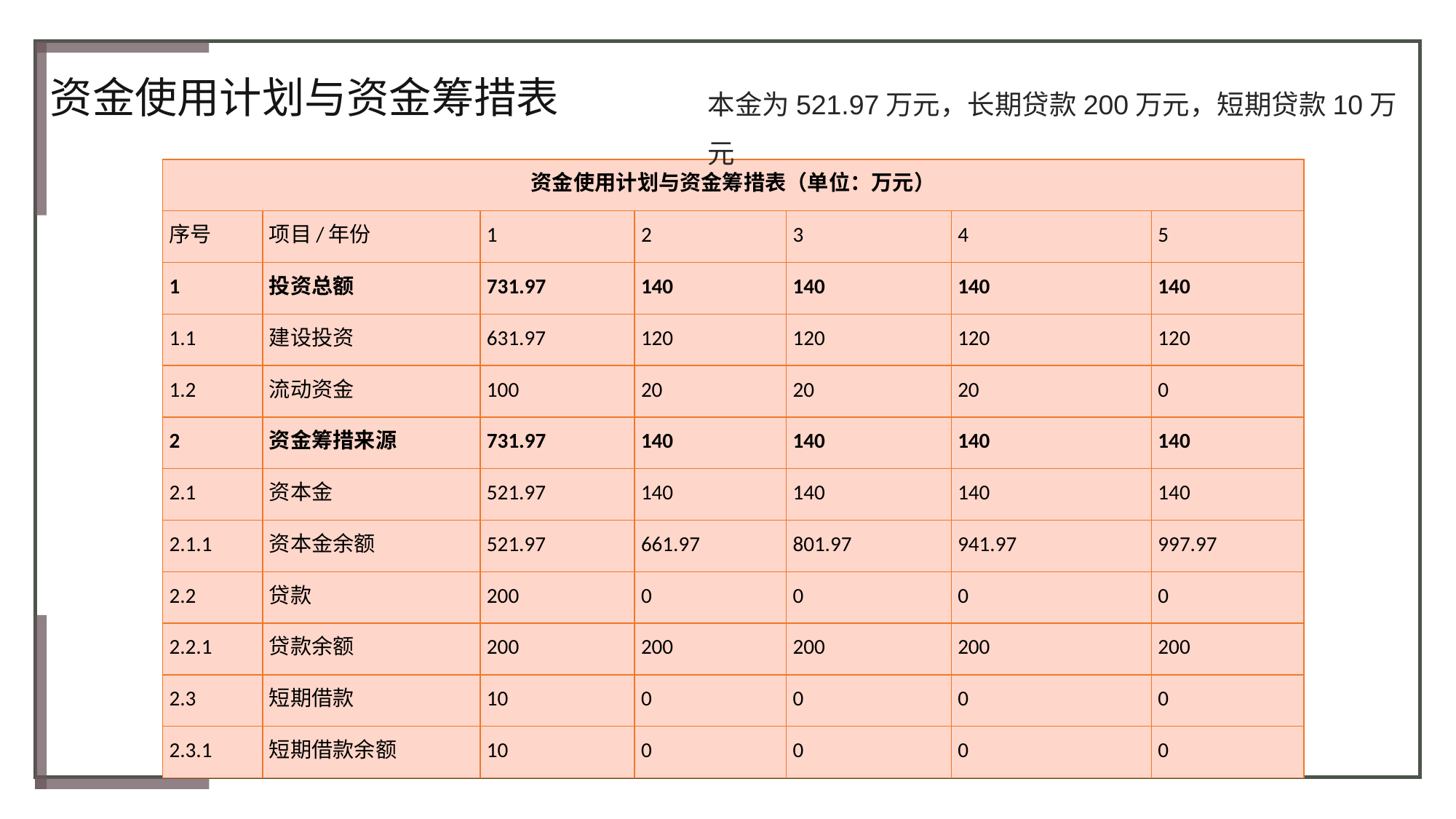

资金使用计划与资金筹措表
本金为521.97万元，长期贷款200万元，短期贷款10万元
| 资金使用计划与资金筹措表（单位：万元） |  |  |  |  |  |  |
| --- | --- | --- | --- | --- | --- | --- |
| 序号 | 项目/年份 | 1 | 2 | 3 | 4 | 5 |
| 1 | 投资总额 | 731.97 | 140 | 140 | 140 | 140 |
| 1.1 | 建设投资 | 631.97 | 120 | 120 | 120 | 120 |
| 1.2 | 流动资金 | 100 | 20 | 20 | 20 | 0 |
| 2 | 资金筹措来源 | 731.97 | 140 | 140 | 140 | 140 |
| 2.1 | 资本金 | 521.97 | 140 | 140 | 140 | 140 |
| 2.1.1 | 资本金余额 | 521.97 | 661.97 | 801.97 | 941.97 | 997.97 |
| 2.2 | 贷款 | 200 | 0 | 0 | 0 | 0 |
| 2.2.1 | 贷款余额 | 200 | 200 | 200 | 200 | 200 |
| 2.3 | 短期借款 | 10 | 0 | 0 | 0 | 0 |
| 2.3.1 | 短期借款余额 | 10 | 0 | 0 | 0 | 0 |